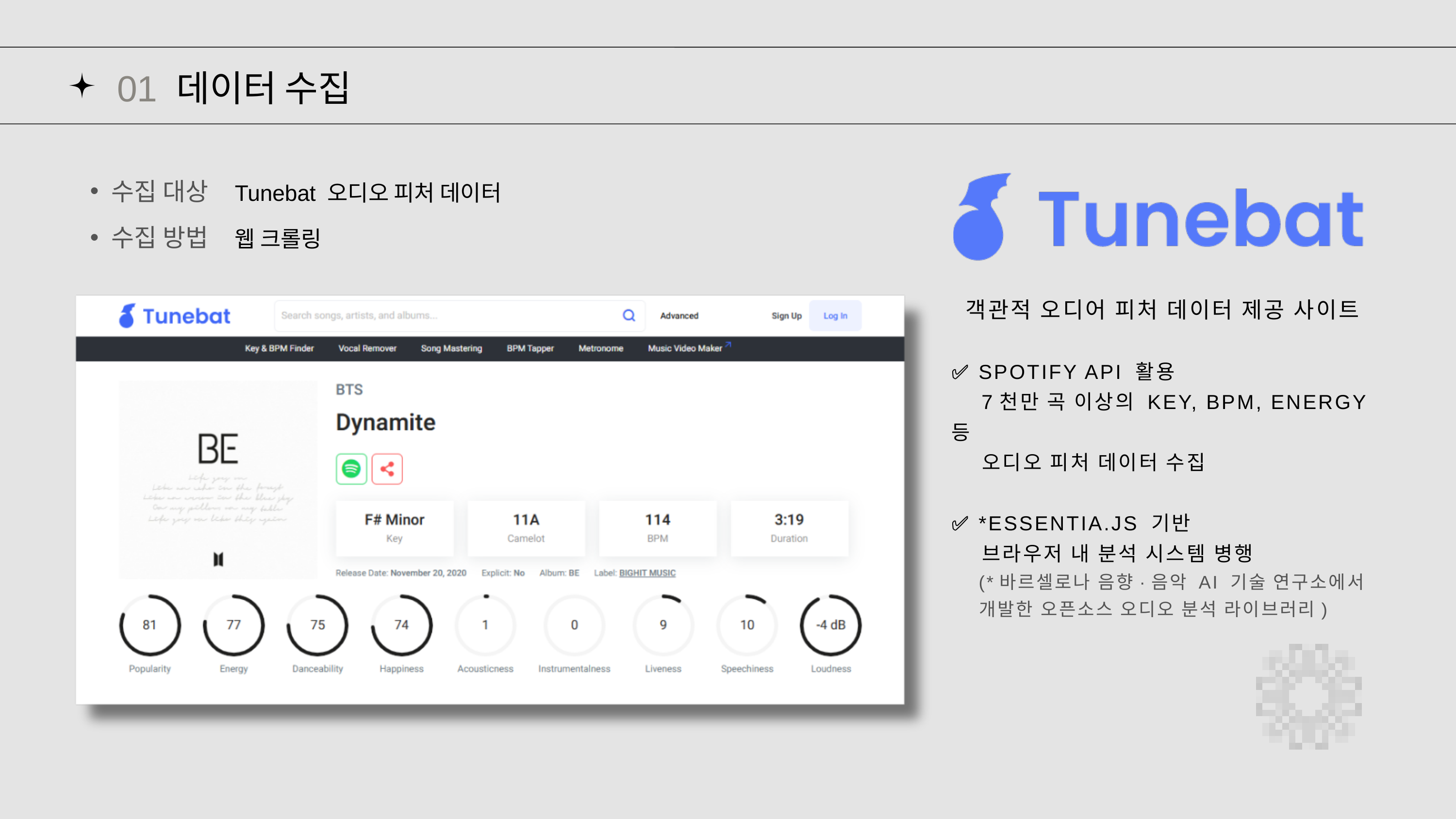

01 데이터 수집

수집 대상
Tunebat 오디오 피처 데이터

수집 방법
웹 크롤링
객관적 오디어 피처 데이터 제공 사이트

✅ SPOTIFY API 활용
    7천만 곡 이상의 KEY, BPM, ENERGY 등
    오디오 피처 데이터 수집

✅ *ESSENTIA.JS 기반
    브라우저 내 분석 시스템 병행
    (*바르셀로나 음향·음악 AI 기술 연구소에서
    개발한 오픈소스 오디오 분석 라이브러리)